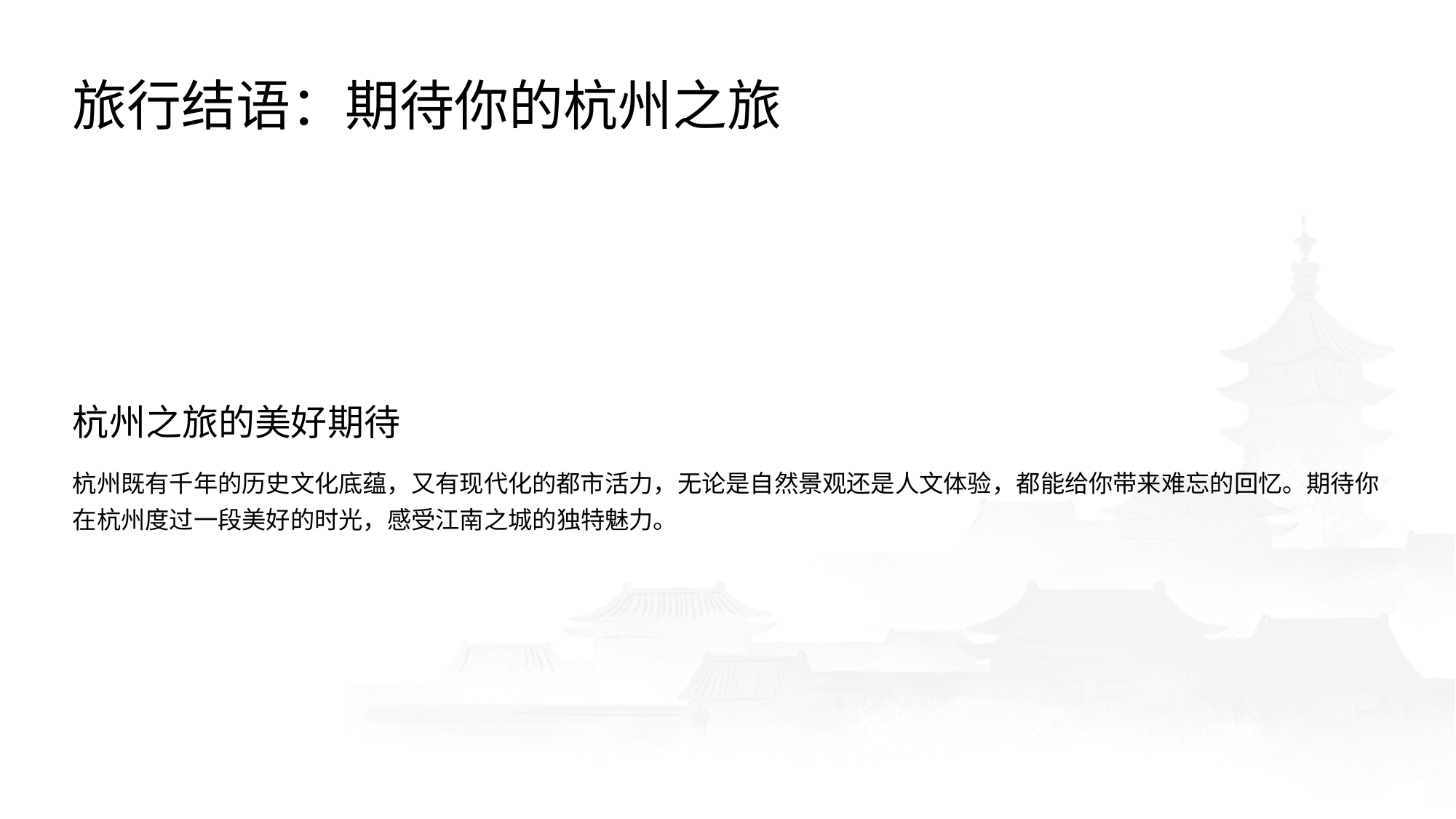

旅行结语：期待你的杭州之旅
杭州之旅的美好期待
杭州既有千年的历史文化底蕴，又有现代化的都市活力，无论是自然景观还是人文体验，都能给你带来难忘的回忆。期待你在杭州度过一段美好的时光，感受江南之城的独特魅力。